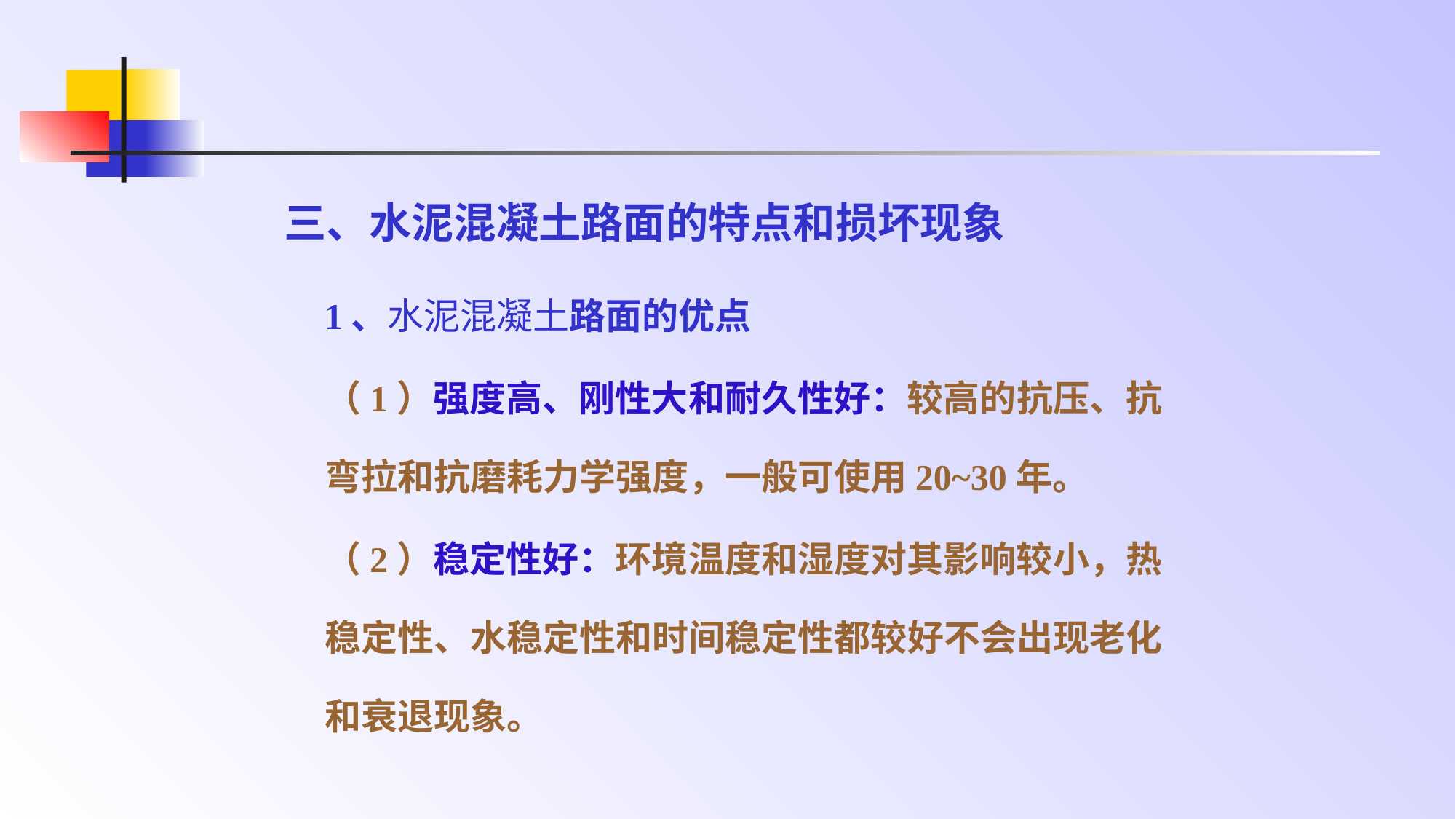

三、水泥混凝土路面的特点和损坏现象
1、水泥混凝土路面的优点
（1）强度高、刚性大和耐久性好：较高的抗压、抗弯拉和抗磨耗力学强度，一般可使用20~30年。
（2）稳定性好：环境温度和湿度对其影响较小，热稳定性、水稳定性和时间稳定性都较好不会出现老化和衰退现象。